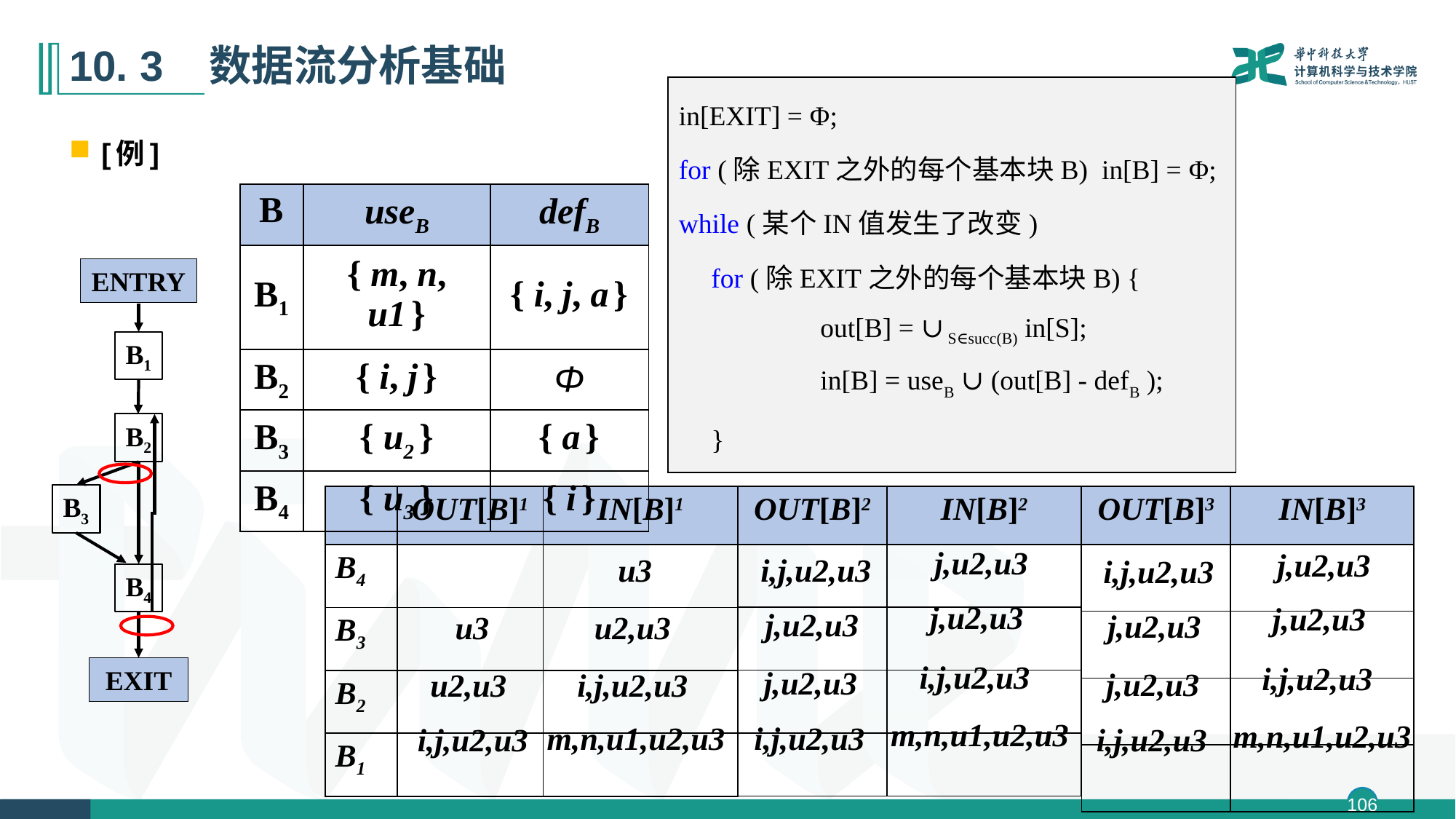

# 10. 3   数据流分析基础
in[EXIT] = Φ;
for (除EXIT之外的每个基本块B)  in[B] = Φ;
while (某个IN值发生了改变)
	for (除EXIT之外的每个基本块B) {
		out[B] = ∪ S∈succ(B) in[S];
		in[B] = useB ∪ (out[B] - defB );
 	}
[例]
| B | useB | defB |
| --- | --- | --- |
| B1 | { m, n, u1 } | { i, j, a } |
| B2 | { i, j } | Φ |
| B3 | { u2 } | { a } |
| B4 | { u3 } | { i } |
ENTRY
B1
B2
B3
B4
EXIT

| OUT[B]2 | IN[B]2 |
| --- | --- |
|  |  |
|  |  |
|  |  |
|  |  |
| OUT[B]3 | IN[B]3 |
| --- | --- |
|  |  |
|  |  |
|  |  |
|  |  |
|  | OUT[B]1 | IN[B]1 |
| --- | --- | --- |
| B4 |  |  |
| B3 |  |  |
| B2 |  |  |
| B1 |  |  |
j,u2,u3
j,u2,u3
u3
i,j,u2,u3
i,j,u2,u3
j,u2,u3
j,u2,u3
j,u2,u3
j,u2,u3
u3
u2,u3

i,j,u2,u3
i,j,u2,u3
j,u2,u3
j,u2,u3
u2,u3
i,j,u2,u3
m,n,u1,u2,u3
m,n,u1,u2,u3
m,n,u1,u2,u3
i,j,u2,u3
i,j,u2,u3
i,j,u2,u3